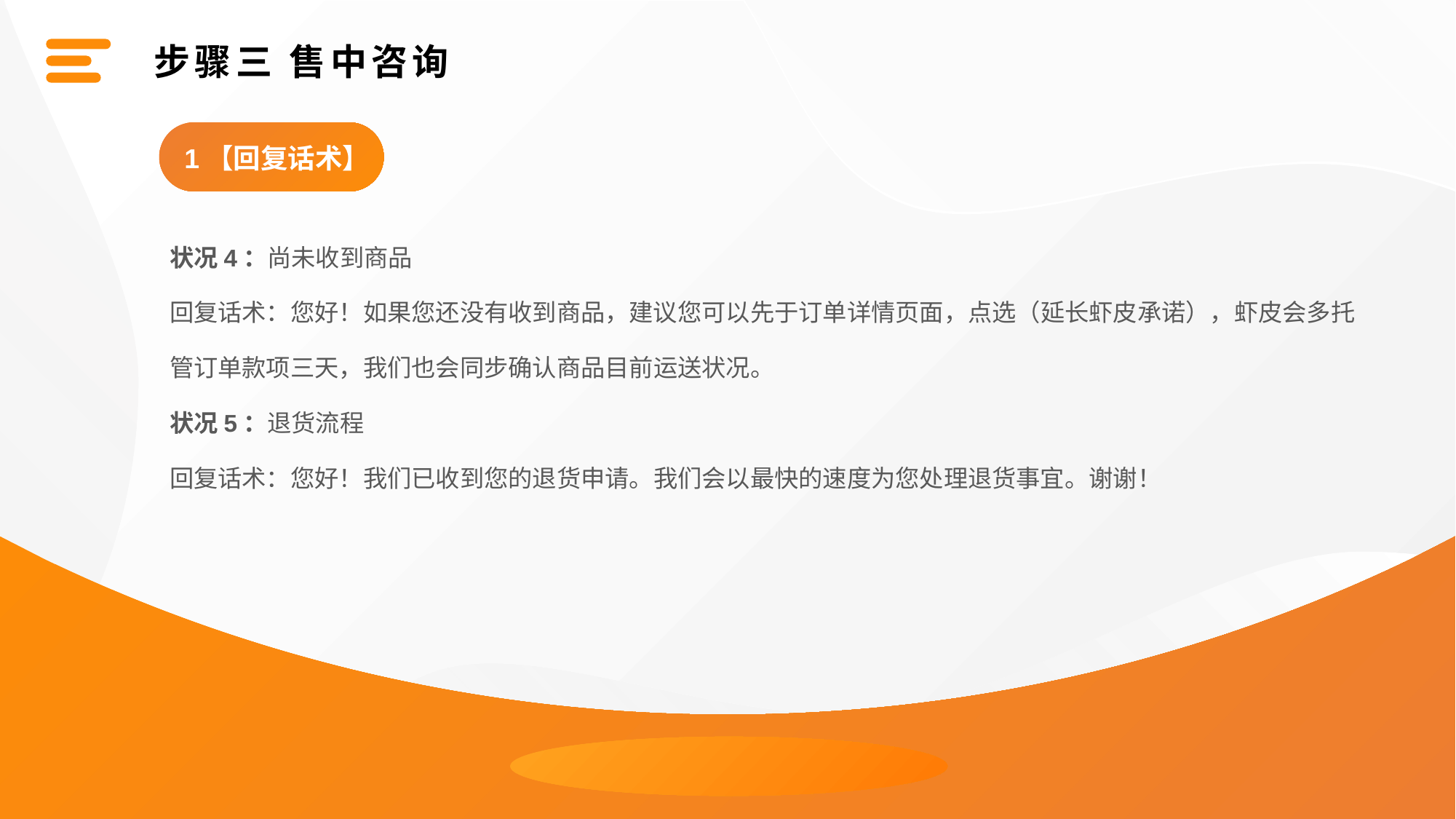

步骤三 售中咨询

1【回复话术】
状况4：尚未收到商品
回复话术：您好！如果您还没有收到商品，建议您可以先于订单详情页面，点选（延长虾皮承诺），虾皮会多托管订单款项三天，我们也会同步确认商品目前运送状况。
状况5：退货流程
回复话术：您好！我们已收到您的退货申请。我们会以最快的速度为您处理退货事宜。谢谢！